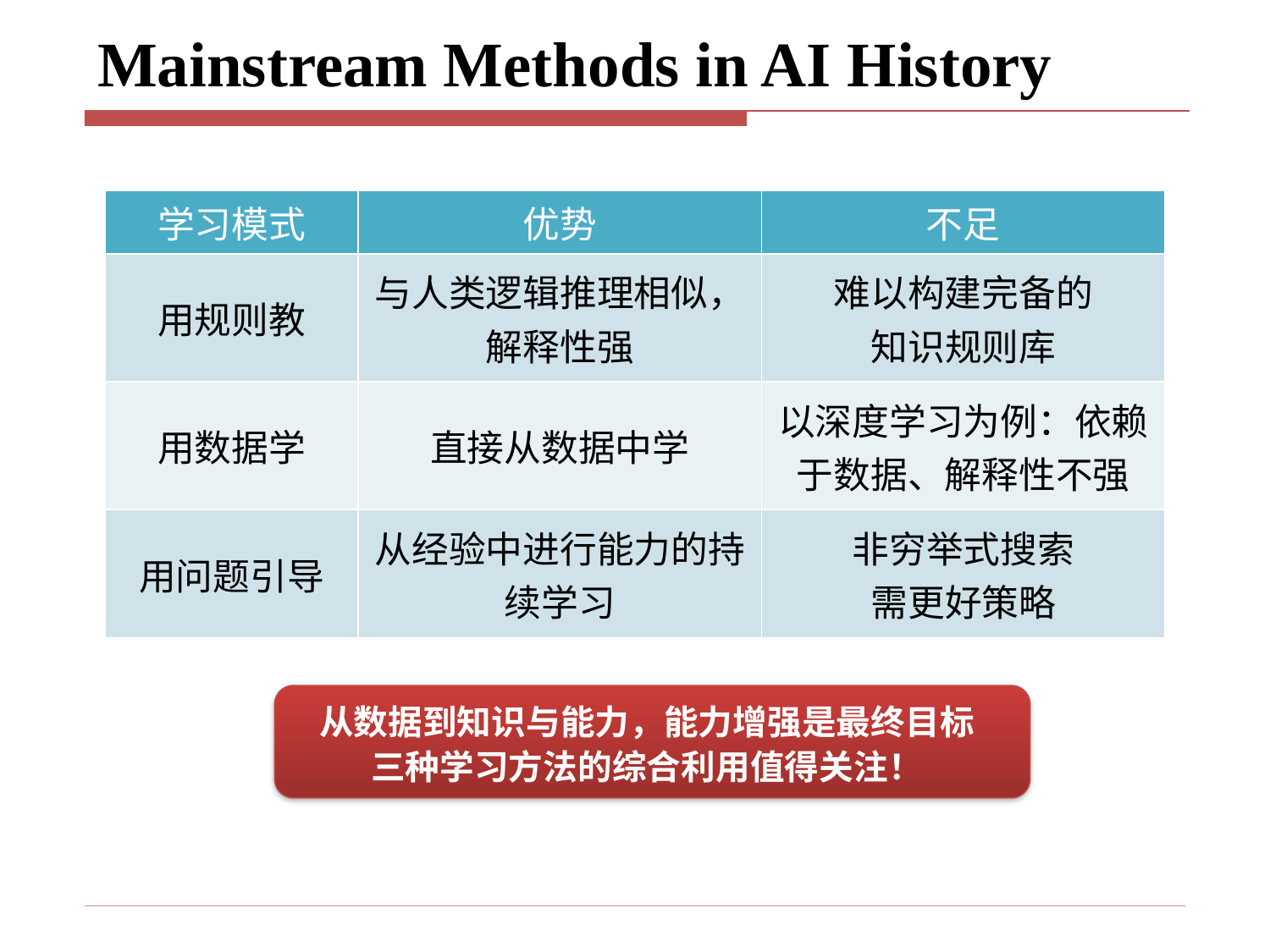

# Mainstream Methods in AI History
| 学习模式 | 优势 | 不足 |
| --- | --- | --- |
| 用规则教 | 与人类逻辑推理相似，解释性强 | 难以构建完备的 知识规则库 |
| 用数据学 | 直接从数据中学 | 以深度学习为例：依赖于数据、解释性不强 |
| 用问题引导 | 从经验中进行能力的持续学习 | 非穷举式搜索 需更好策略 |
从数据到知识与能力，能力增强是最终目标
三种学习方法的综合利用值得关注！